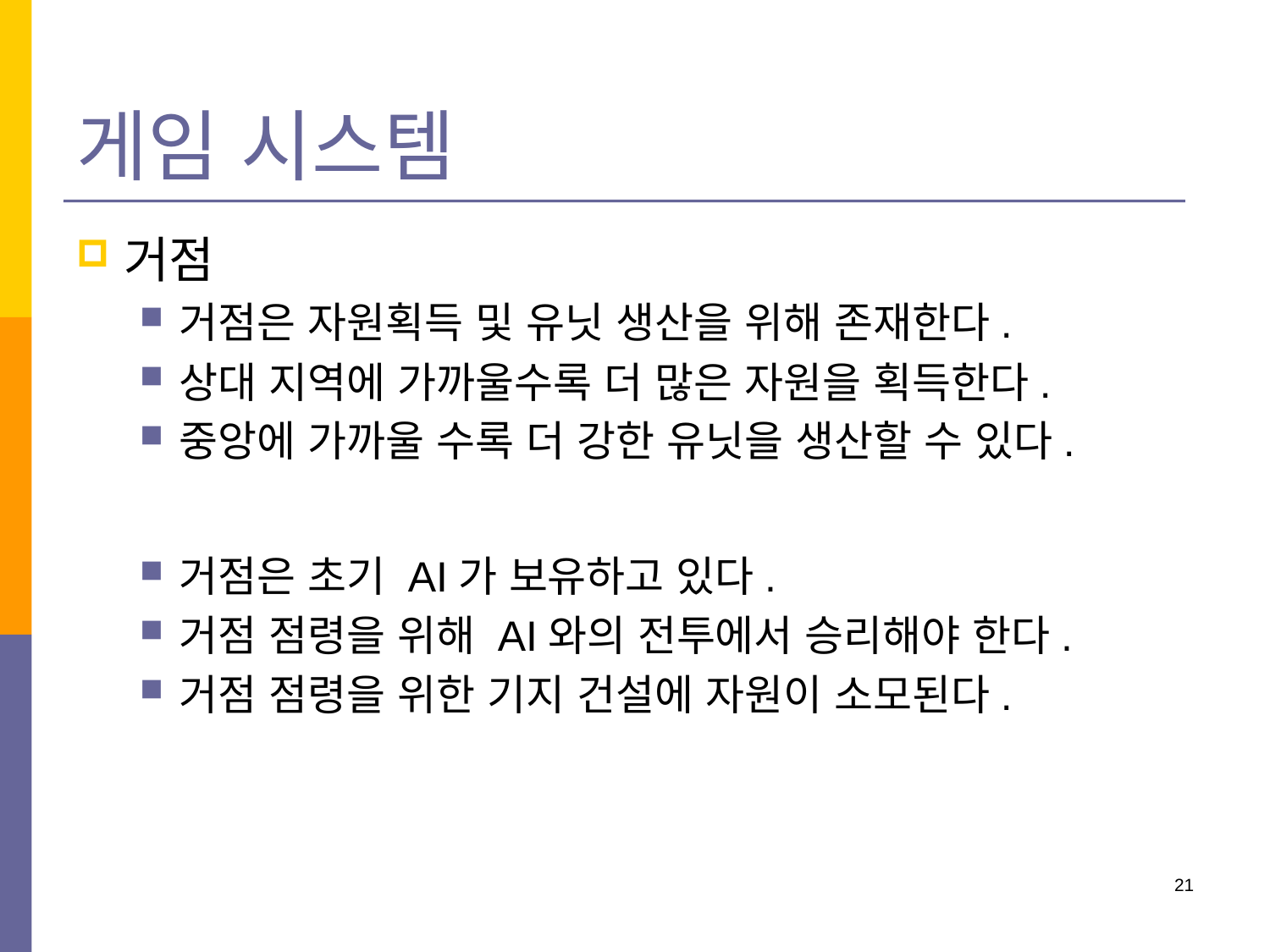

# 게임 시스템
거점
거점은 자원획득 및 유닛 생산을 위해 존재한다.
상대 지역에 가까울수록 더 많은 자원을 획득한다.
중앙에 가까울 수록 더 강한 유닛을 생산할 수 있다.

거점은 초기 AI가 보유하고 있다.
거점 점령을 위해 AI와의 전투에서 승리해야 한다.
거점 점령을 위한 기지 건설에 자원이 소모된다.

21